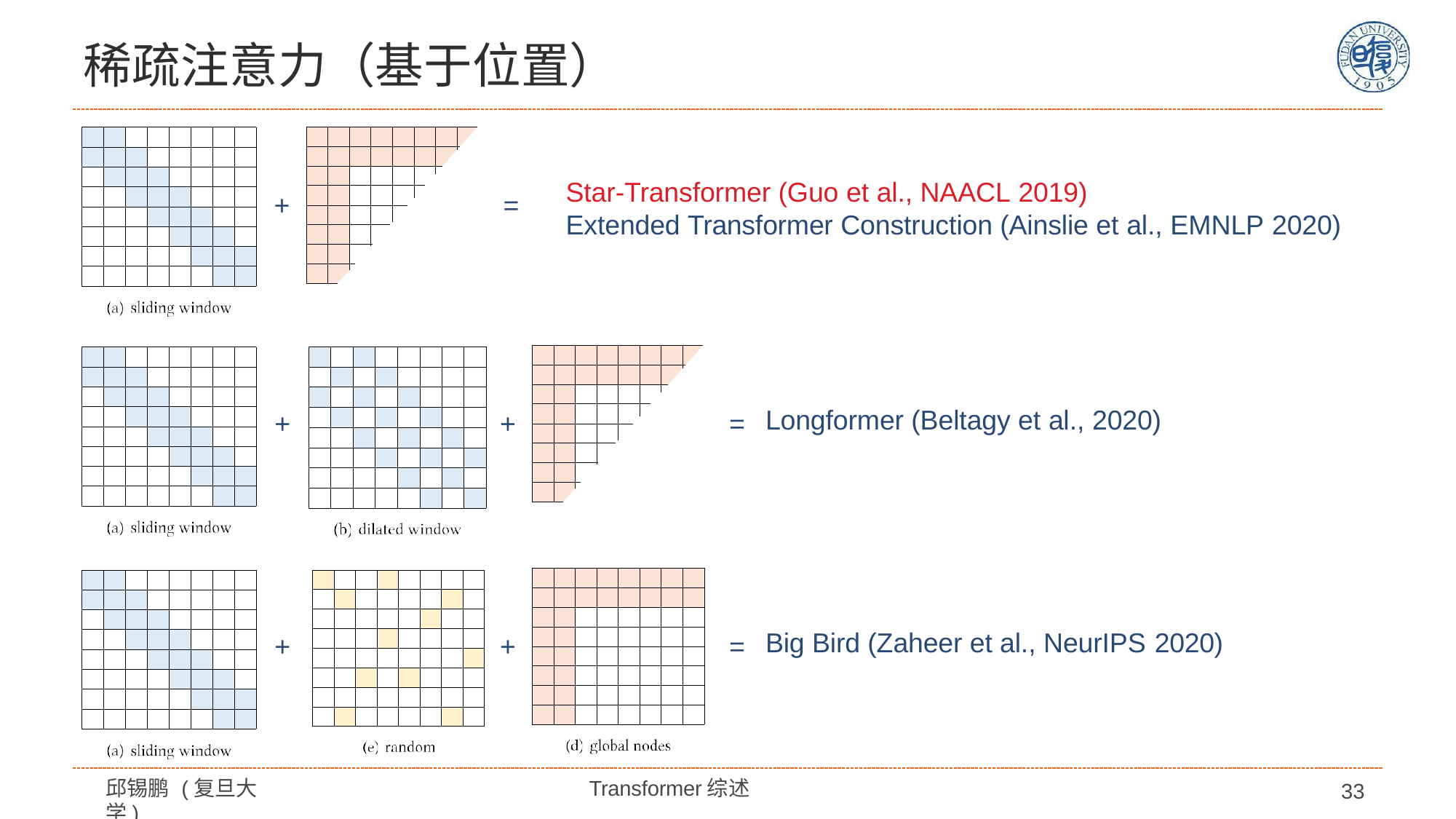

# 稀疏注意力（基于位置）

Star-Transformer (Guo et al., NAACL 2019)
Extended Transformer Construction (Ainslie et al., EMNLP 2020)
+
=

Longformer (Beltagy et al., 2020)
+
+
=

Big Bird (Zaheer et al., NeurIPS 2020)
+
+
=

邱锡鹏 (复旦大学)
Transformer综述
33